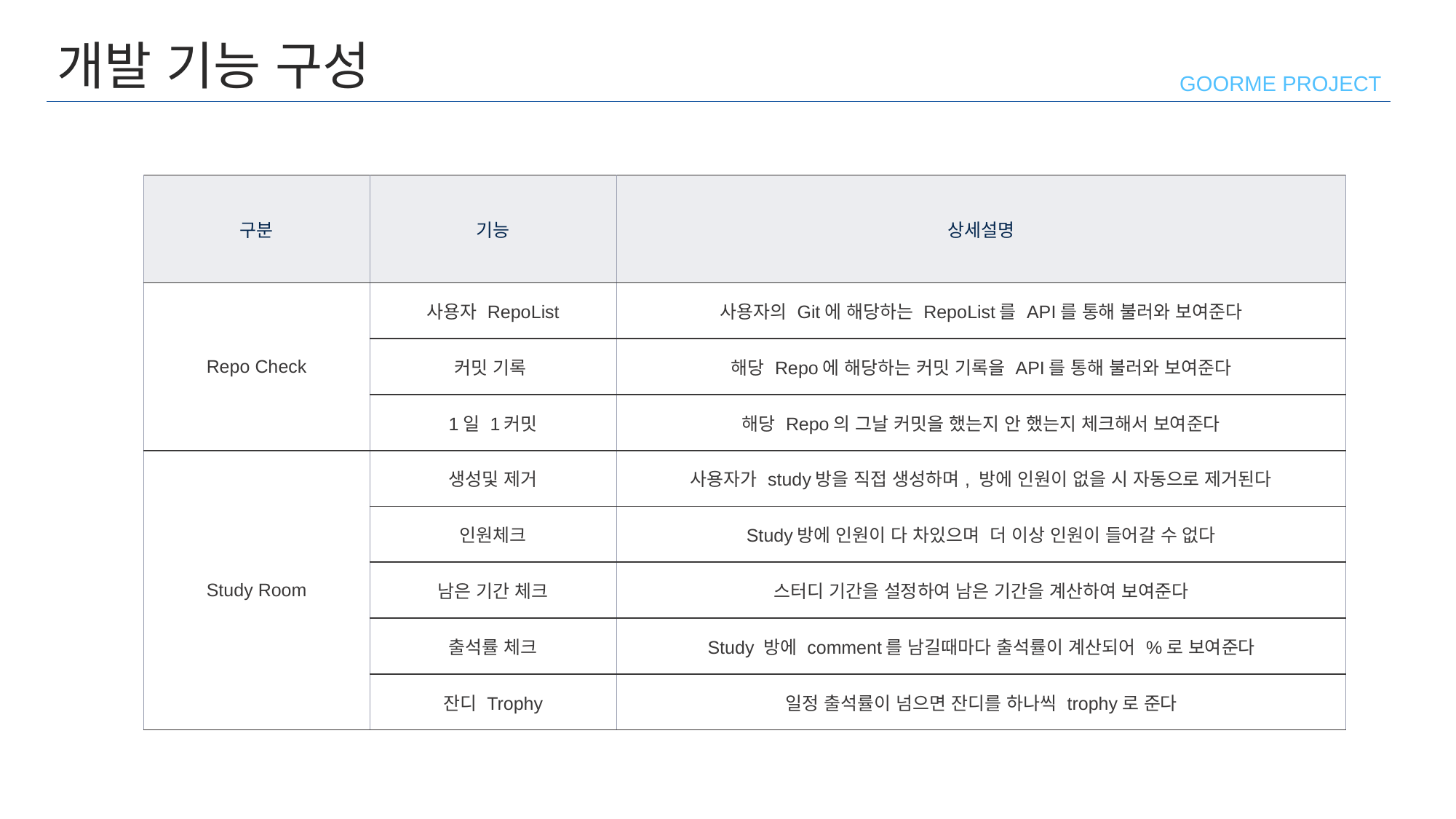

개발 기능 구성
GOORME PROJECT
| 구분 | 기능 | 상세설명 |
| --- | --- | --- |
| Repo Check | 사용자 RepoList | 사용자의 Git에 해당하는 RepoList를 API를 통해 불러와 보여준다 |
|  | 커밋 기록 | 해당 Repo에 해당하는 커밋 기록을 API를 통해 불러와 보여준다 |
|  | 1일 1커밋 | 해당 Repo의 그날 커밋을 했는지 안 했는지 체크해서 보여준다 |
| Study Room | 생성및 제거 | 사용자가 study방을 직접 생성하며, 방에 인원이 없을 시 자동으로 제거된다 |
|  | 인원체크 | Study방에 인원이 다 차있으며 더 이상 인원이 들어갈 수 없다 |
|  | 남은 기간 체크 | 스터디 기간을 설정하여 남은 기간을 계산하여 보여준다 |
|  | 출석률 체크 | Study 방에 comment를 남길때마다 출석률이 계산되어 %로 보여준다 |
|  | 잔디 Trophy | 일정 출석률이 넘으면 잔디를 하나씩 trophy로 준다 |